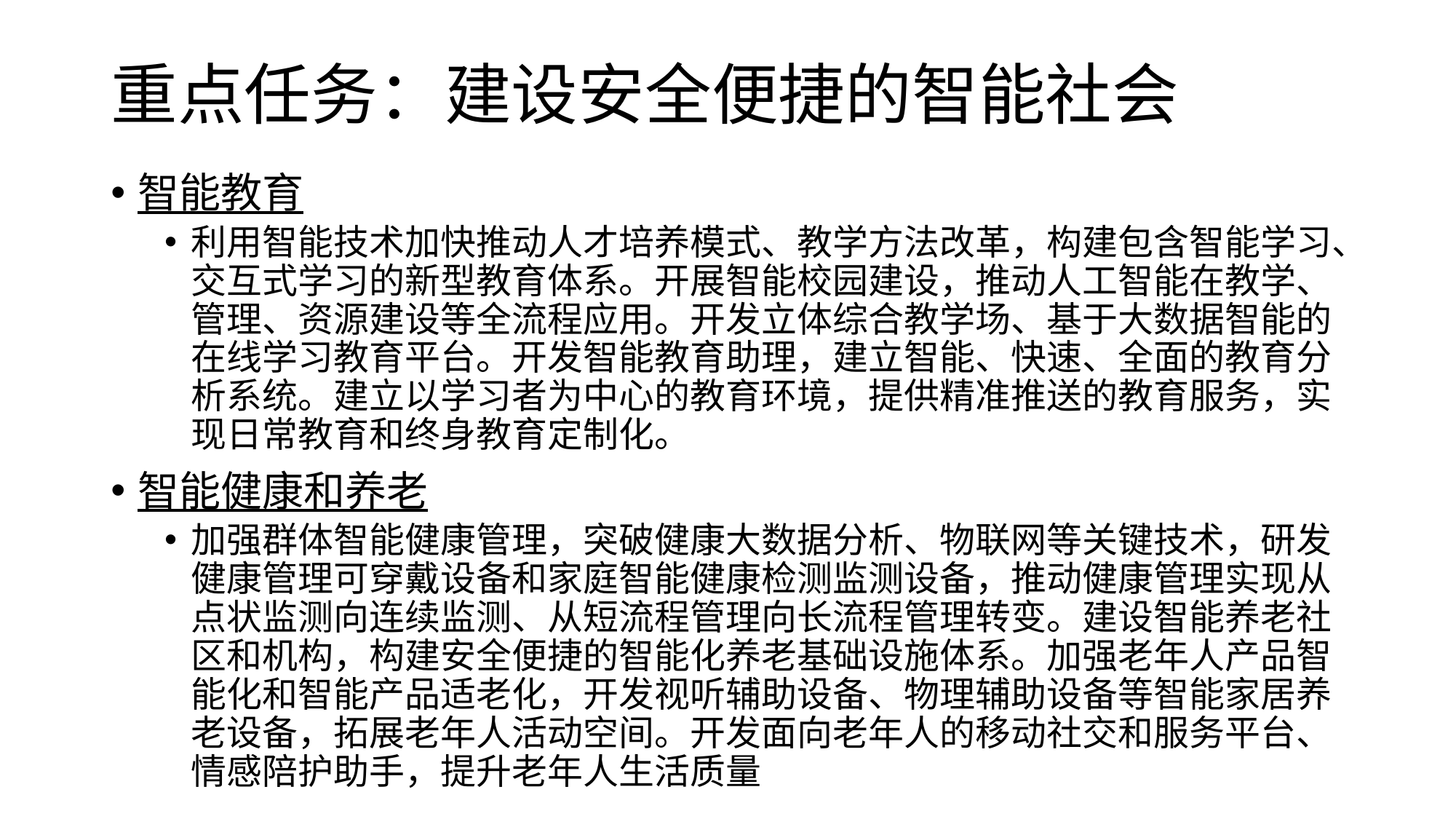

# 重点任务：建设安全便捷的智能社会
智能教育
利用智能技术加快推动人才培养模式、教学方法改革，构建包含智能学习、交互式学习的新型教育体系。开展智能校园建设，推动人工智能在教学、管理、资源建设等全流程应用。开发立体综合教学场、基于大数据智能的在线学习教育平台。开发智能教育助理，建立智能、快速、全面的教育分析系统。建立以学习者为中心的教育环境，提供精准推送的教育服务，实现日常教育和终身教育定制化。
智能健康和养老
加强群体智能健康管理，突破健康大数据分析、物联网等关键技术，研发健康管理可穿戴设备和家庭智能健康检测监测设备，推动健康管理实现从点状监测向连续监测、从短流程管理向长流程管理转变。建设智能养老社区和机构，构建安全便捷的智能化养老基础设施体系。加强老年人产品智能化和智能产品适老化，开发视听辅助设备、物理辅助设备等智能家居养老设备，拓展老年人活动空间。开发面向老年人的移动社交和服务平台、情感陪护助手，提升老年人生活质量